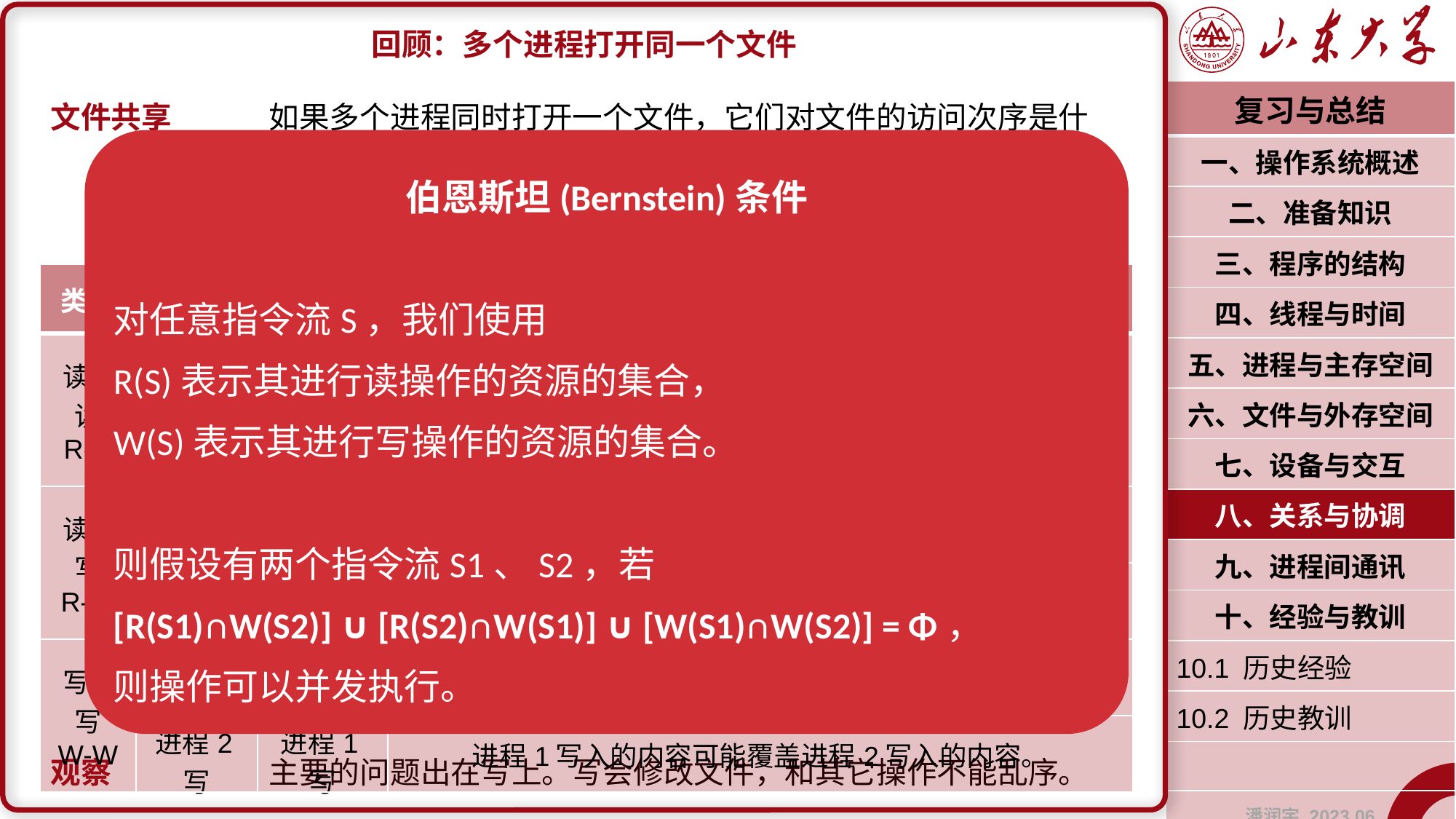

回顾：多个进程打开同一个文件

文件共享	如果多个进程同时打开一个文件，它们对文件的访问次序是什		么样呢？

		提示	访问分为读和写。可以分析不同的先后次序。

观察		主要的问题出在写上。写会修改文件，和其它操作不能乱序。
| 复习与总结 |
| --- |
| 一、操作系统概述 |
| 二、准备知识 |
| 三、程序的结构 |
| 四、线程与时间 |
| 五、进程与主存空间 |
| 六、文件与外存空间 |
| 七、设备与交互 |
| 八、关系与协调 |
| 九、进程间通讯 |
| 十、经验与教训 |
| 10.1 历史经验 |
| 10.2 历史教训 |
|  |
| 潘润宇 2023.06 |
伯恩斯坦(Bernstein)条件

对任意指令流S，我们使用
R(S)表示其进行读操作的资源的集合，
W(S)表示其进行写操作的资源的集合。

则假设有两个指令流S1、S2，若
[R(S1)∩W(S2)] ∪ [R(S2)∩W(S1)] ∪ [W(S1)∩W(S2)] = Φ，
则操作可以并发执行。
| 类别 | 先 | 后 | 影响 |
| --- | --- | --- | --- |
| 读-读 R-R | 进程1读 | 进程2读 | 没影响，文件内容没变，怎么读都是读到一样的东西。 |
|  | 进程2读 | 进程1读 |  |
| 读-写 R-W | 进程1读 | 进程2写 | 进程1读不到进程2写入的内容。 |
|  | 进程2写 | 进程1读 | 进程1可以读到进程2写入的内容。 |
| 写-写 W-W | 进程1写 | 进程2写 | 进程2写入的内容可能覆盖进程1写入的内容。 |
|  | 进程2写 | 进程1写 | 进程1写入的内容可能覆盖进程2写入的内容。 |